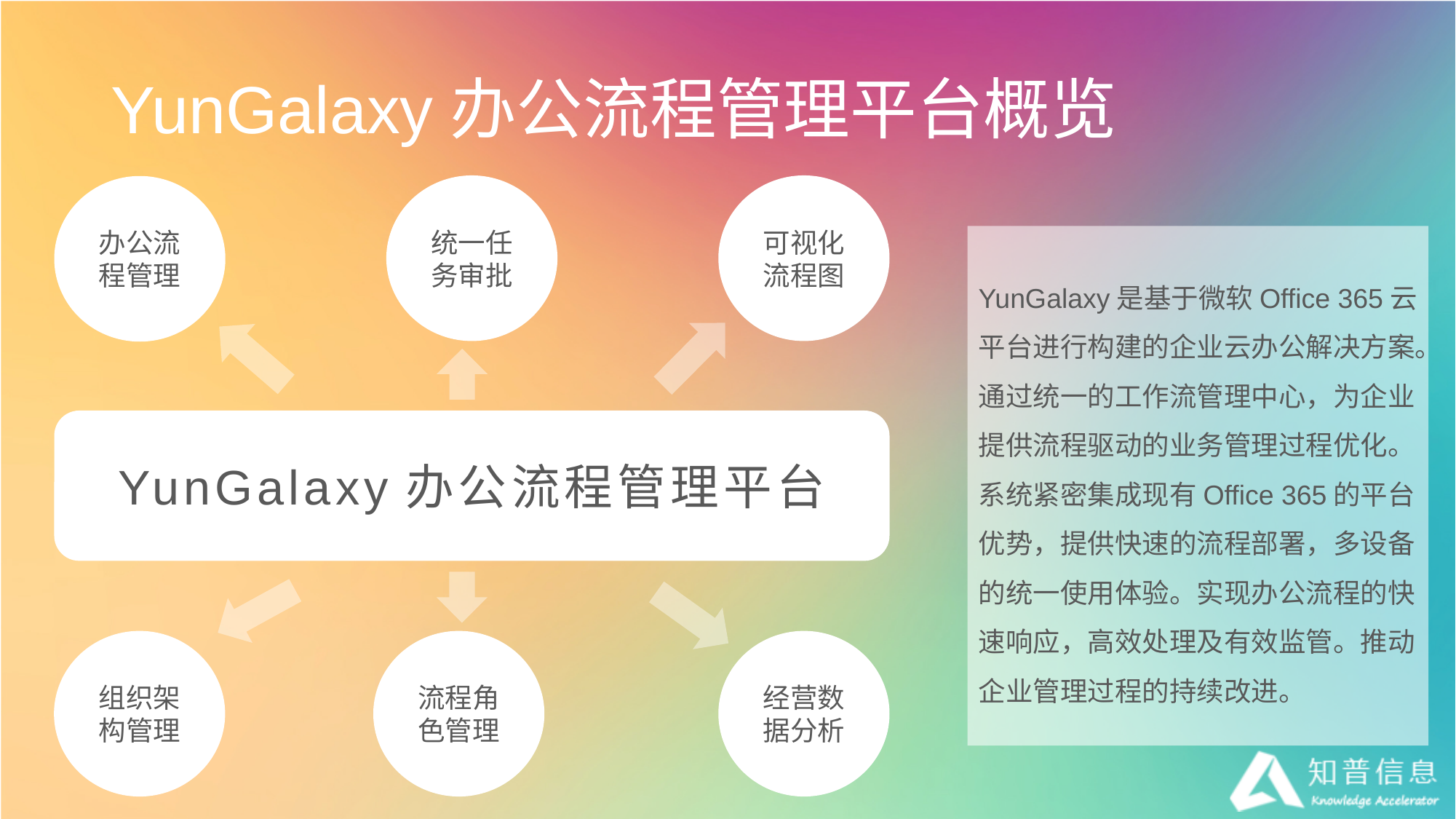

# YunGalaxy办公流程管理平台概览
统一任务审批
可视化流程图
办公流程管理
YunGalaxy是基于微软Office 365云平台进行构建的企业云办公解决方案。通过统一的工作流管理中心，为企业提供流程驱动的业务管理过程优化。系统紧密集成现有Office 365的平台优势，提供快速的流程部署，多设备的统一使用体验。实现办公流程的快速响应，高效处理及有效监管。推动企业管理过程的持续改进。

YunGalaxy办公流程管理平台

组织架构管理
经营数据分析
流程角色管理